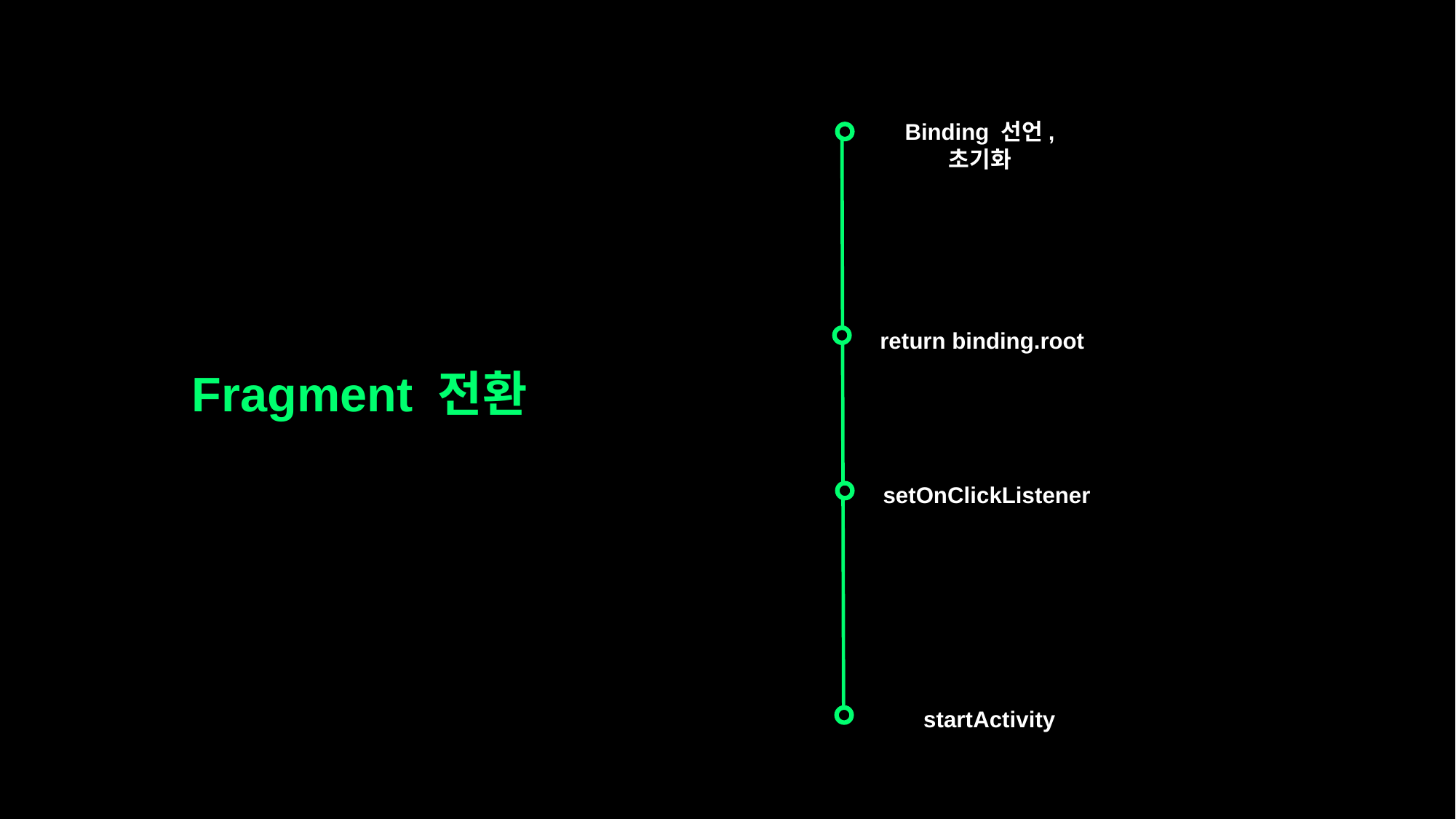

Binding 선언, 초기화

return binding.root

Fragment 전환
setOnClickListener

startActivity